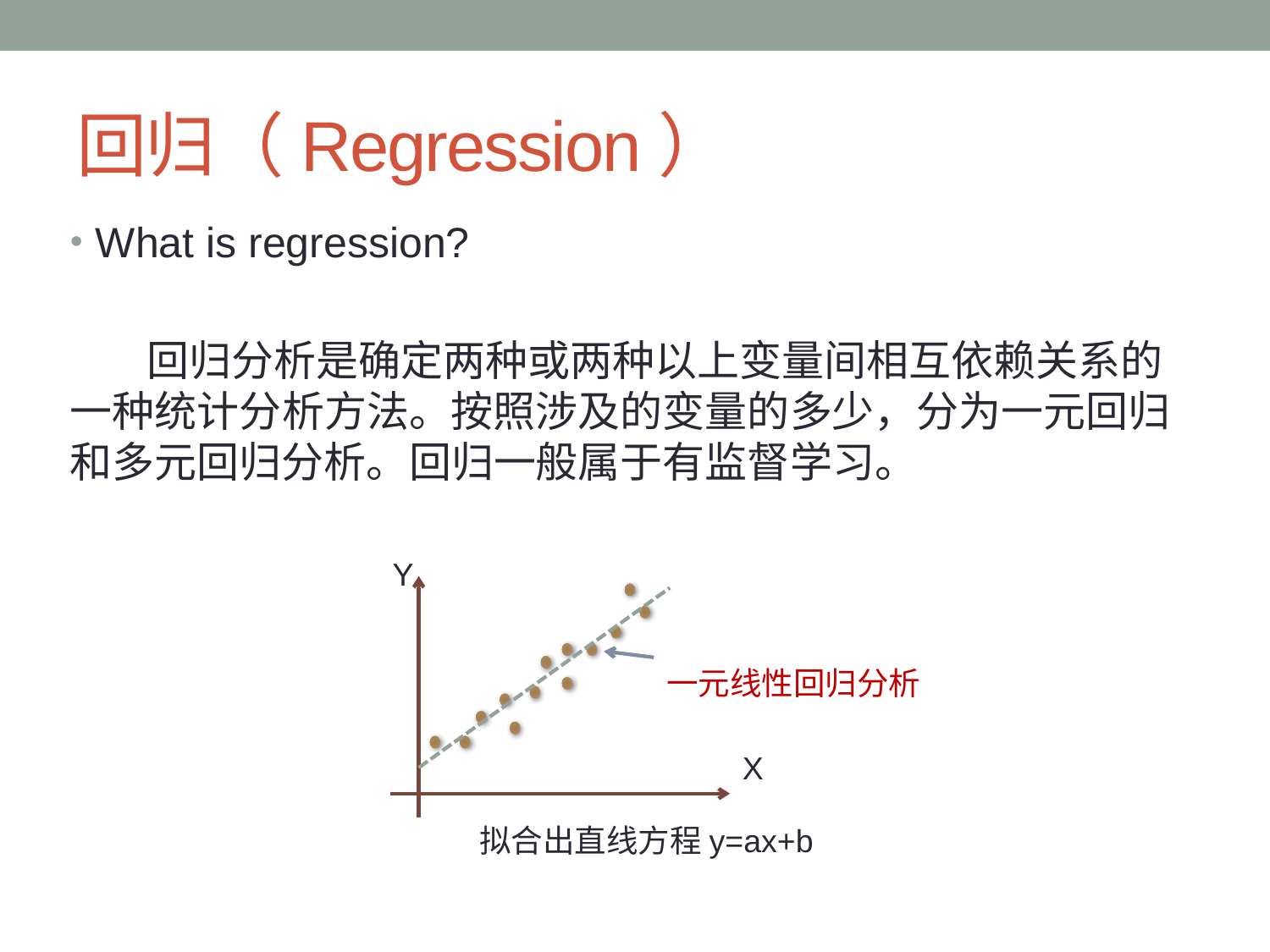

# 回归（Regression）
What is regression?

       回归分析是确定两种或两种以上变量间相互依赖关系的一种统计分析方法。按照涉及的变量的多少，分为一元回归和多元回归分析。回归一般属于有监督学习。
Y

一元线性回归分析

X
拟合出直线方程y=ax+b